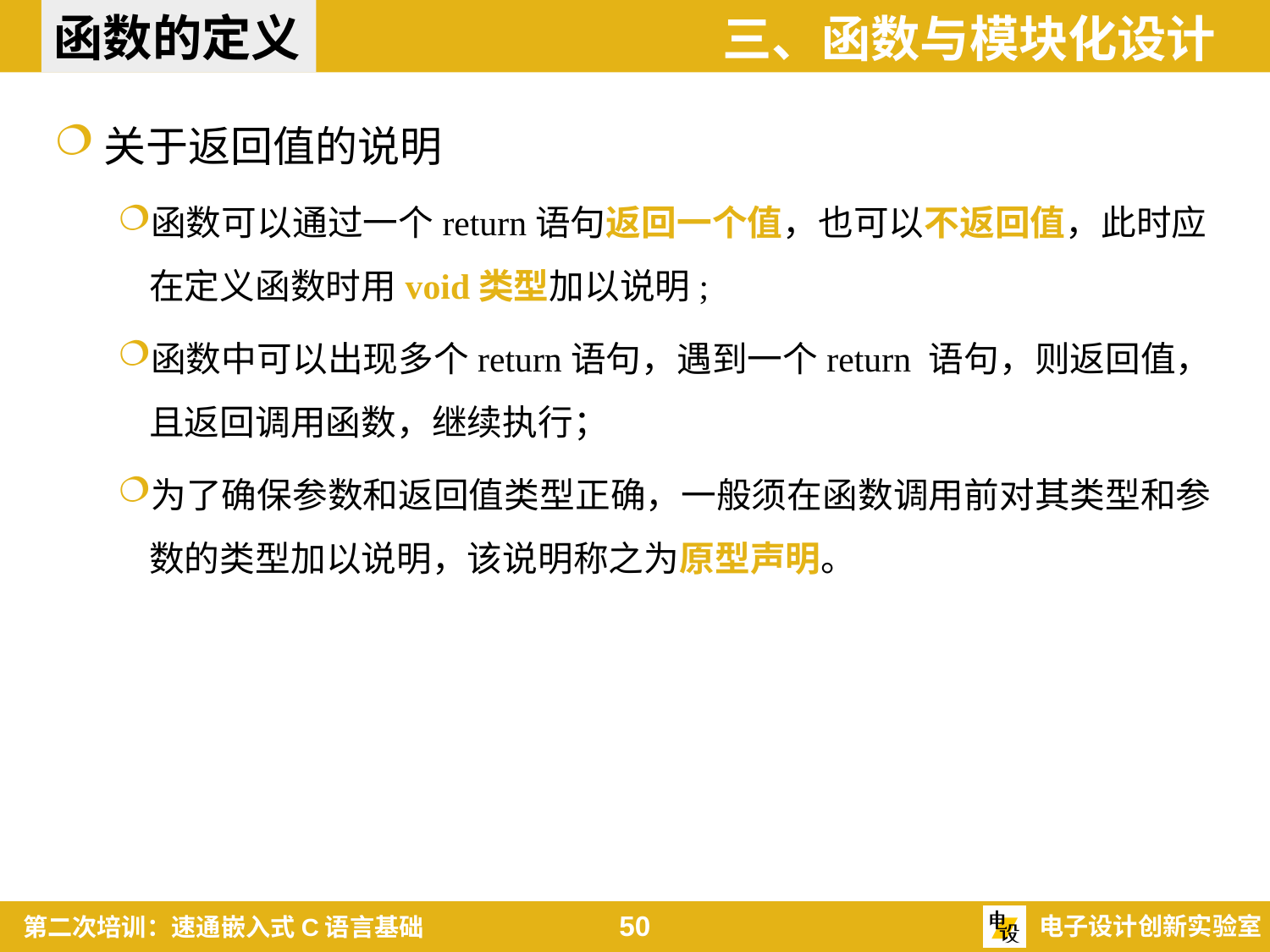

函数的定义
三、函数与模块化设计
关于返回值的说明
函数可以通过一个return语句返回一个值，也可以不返回值，此时应在定义函数时用void类型加以说明;
函数中可以出现多个return语句，遇到一个return 语句，则返回值，且返回调用函数，继续执行；
为了确保参数和返回值类型正确，一般须在函数调用前对其类型和参数的类型加以说明，该说明称之为原型声明。

50